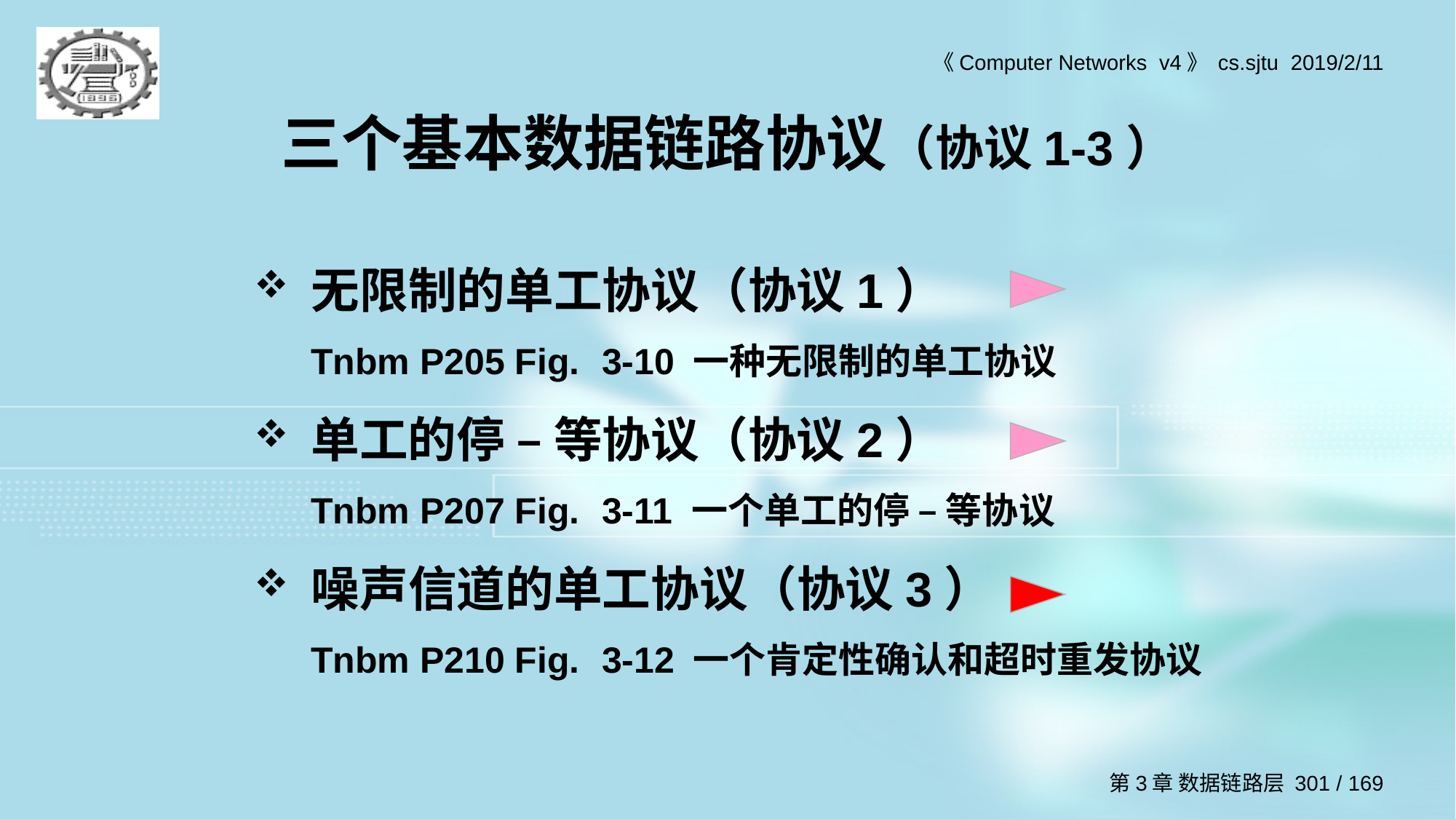

# 三个基本数据链路协议（协议1-3）
无限制的单工协议（协议1）
	Tnbm P205 Fig. 3-10 一种无限制的单工协议
单工的停 – 等协议（协议2）
	Tnbm P207 Fig. 3-11 一个单工的停 – 等协议
噪声信道的单工协议（协议3）
	Tnbm P210 Fig. 3-12 一个肯定性确认和超时重发协议